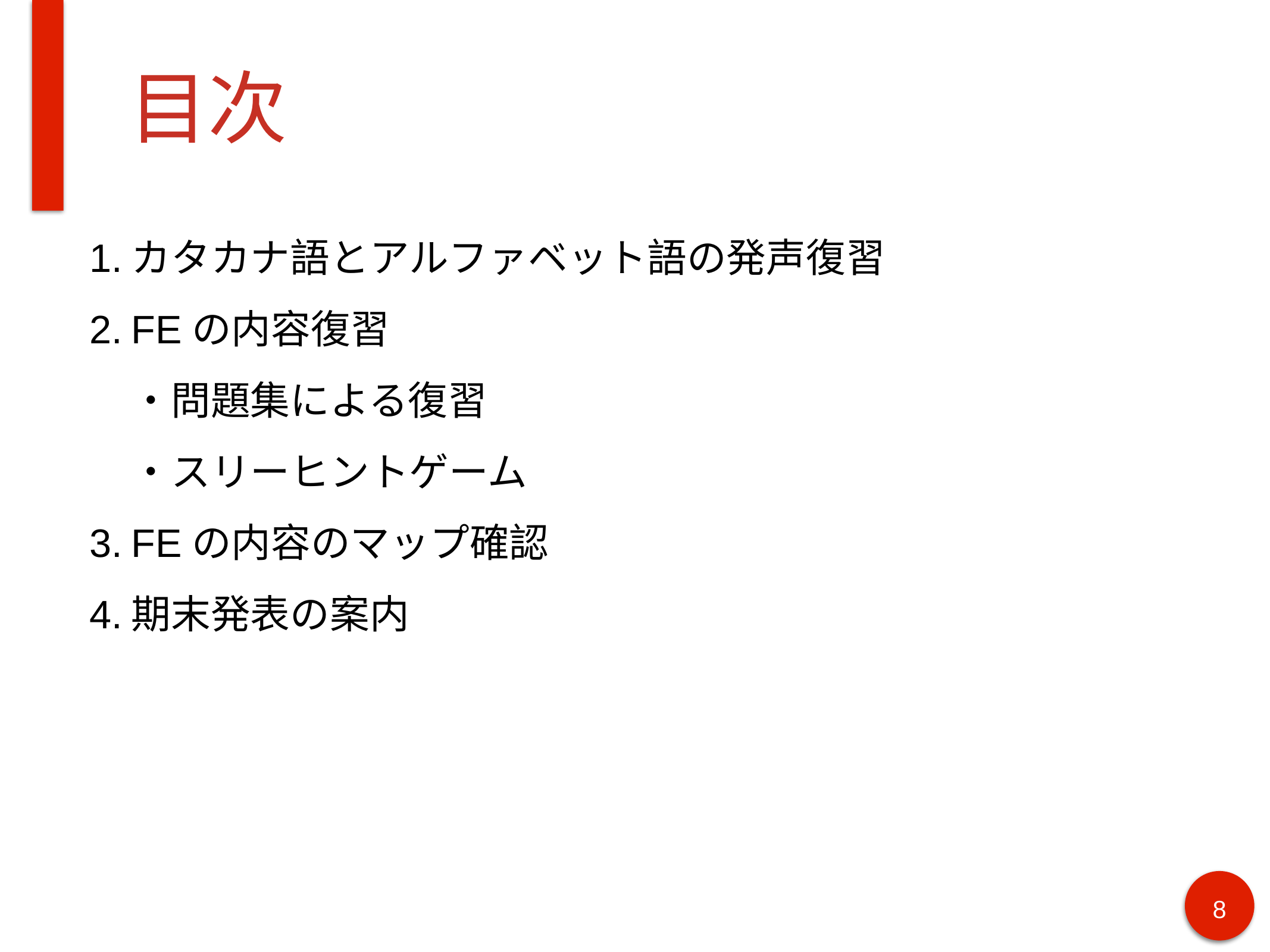

# 目次
カタカナ語とアルファベット語の発声復習
FEの内容復習
・問題集による復習
・スリーヒントゲーム
FEの内容のマップ確認
期末発表の案内
8